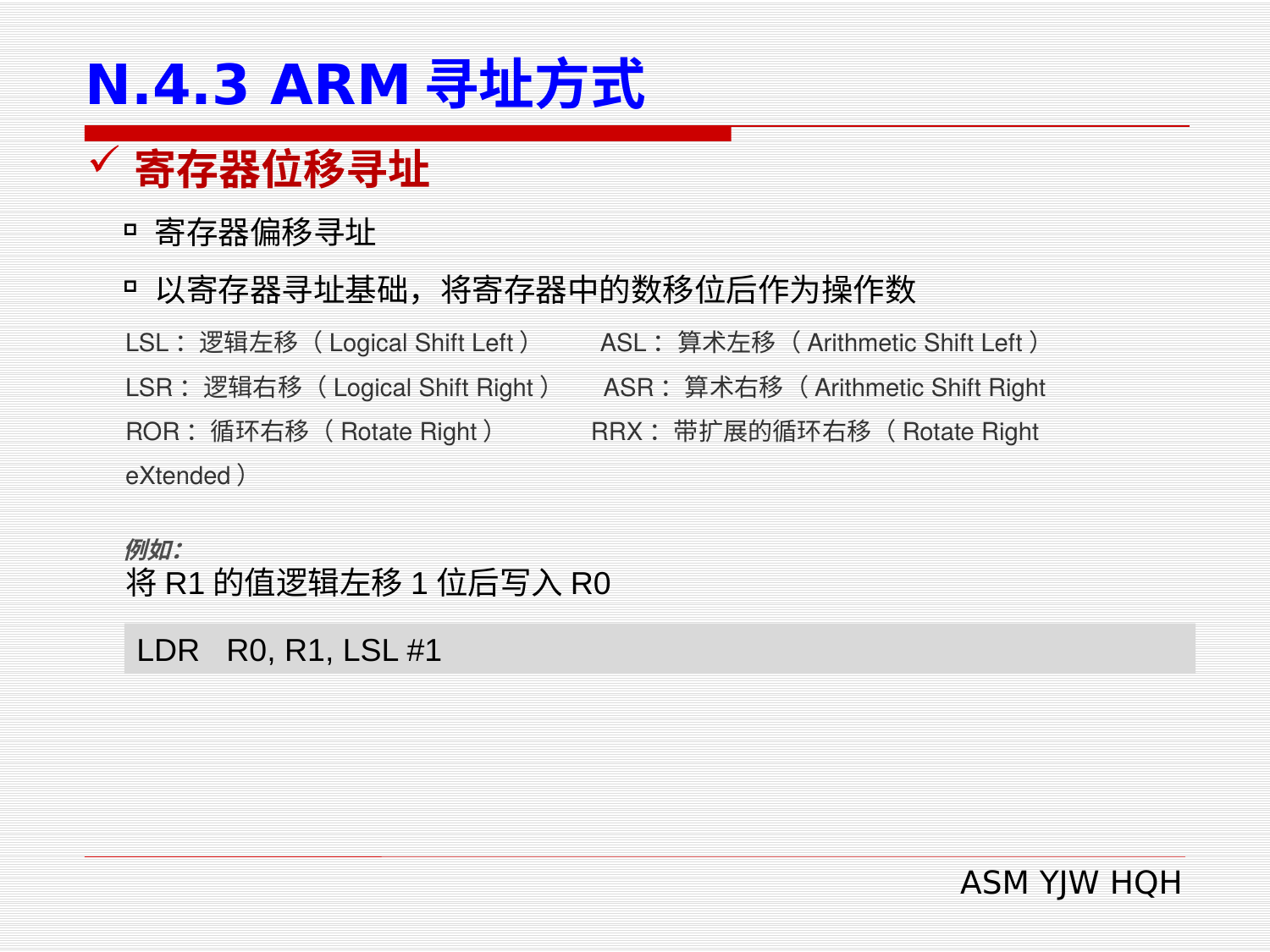

# N.4.3 ARM寻址方式
寄存器位移寻址
寄存器偏移寻址
以寄存器寻址基础，将寄存器中的数移位后作为操作数

例如：

LSL：逻辑左移（Logical Shift Left）         ASL：算术左移（Arithmetic Shift Left）
LSR：逻辑右移（Logical Shift Right）      ASR：算术右移（Arithmetic Shift Right
ROR：循环右移（Rotate Right）              RRX：带扩展的循环右移（Rotate Right eXtended）
将R1的值逻辑左移1位后写入R0
LDR   R0, R1, LSL #1